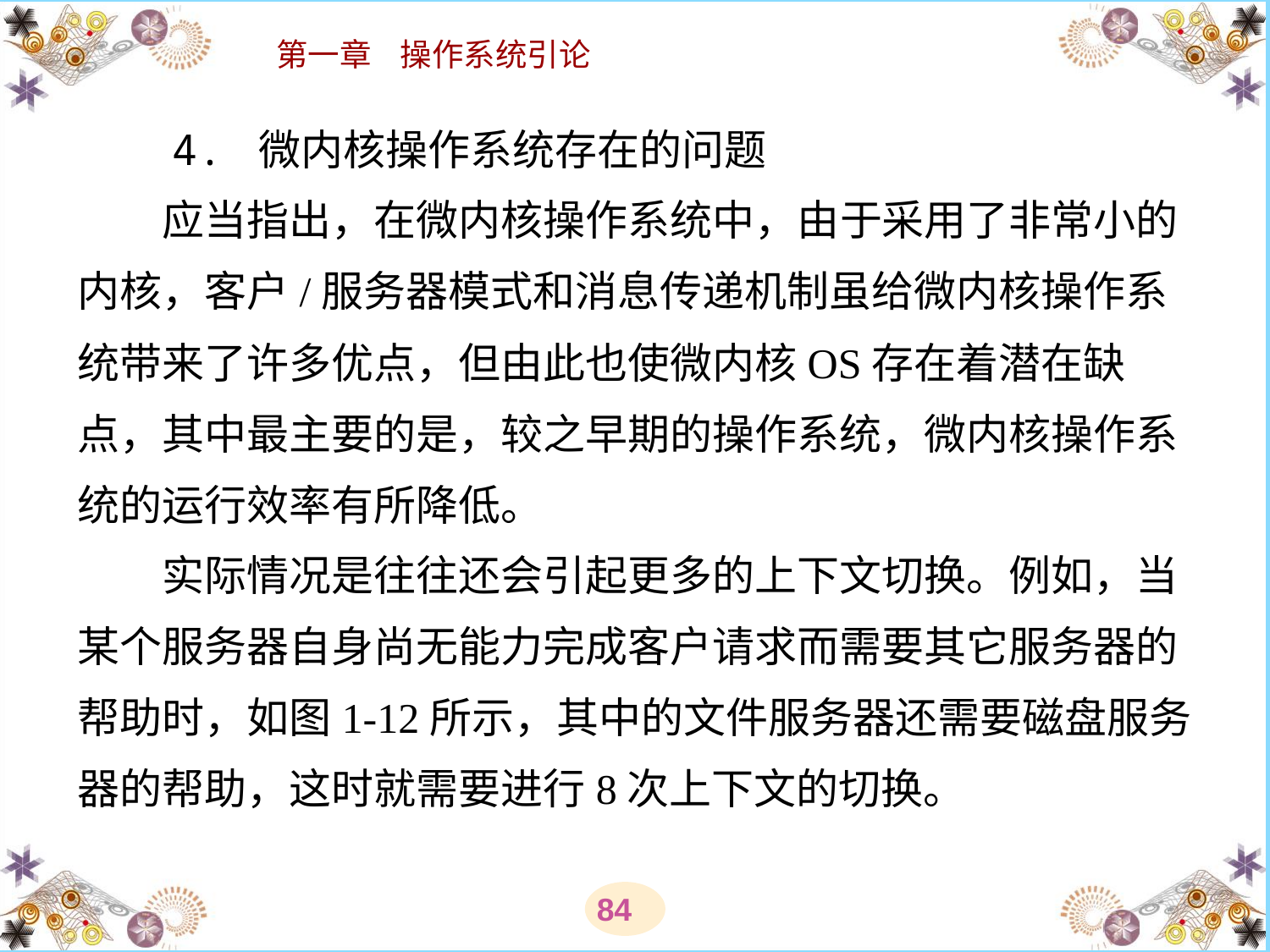

# 4. 微内核操作系统存在的问题 　　应当指出，在微内核操作系统中，由于采用了非常小的内核，客户/服务器模式和消息传递机制虽给微内核操作系统带来了许多优点，但由此也使微内核OS存在着潜在缺点，其中最主要的是，较之早期的操作系统，微内核操作系统的运行效率有所降低。 　　实际情况是往往还会引起更多的上下文切换。例如，当某个服务器自身尚无能力完成客户请求而需要其它服务器的帮助时，如图1-12所示，其中的文件服务器还需要磁盘服务器的帮助，这时就需要进行8次上下文的切换。